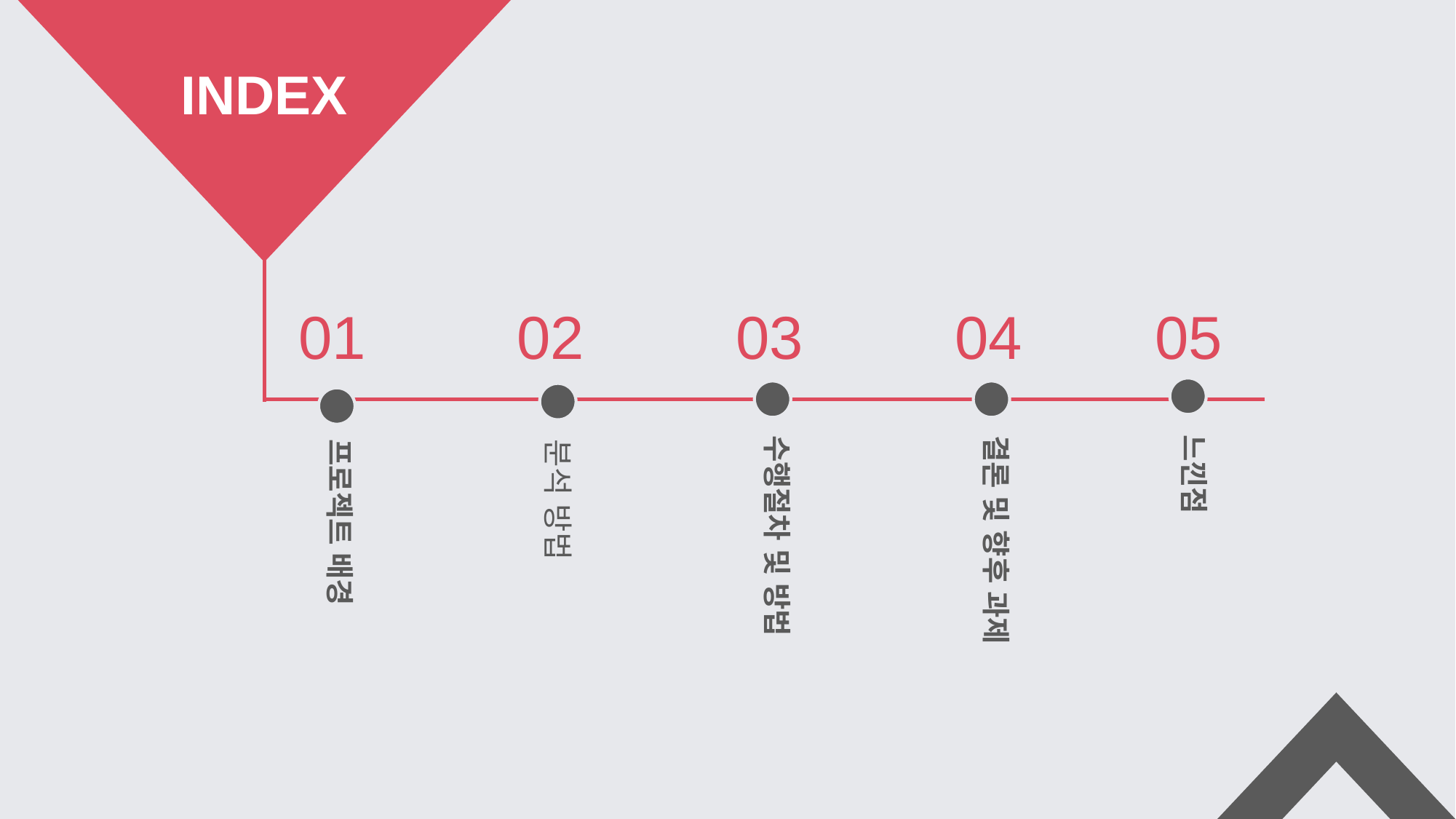

INDEX
01
02
03
04
05

느낀점
결론 및 향후 과제
수행절차 및 방법
프로젝트 배경
분석 방법